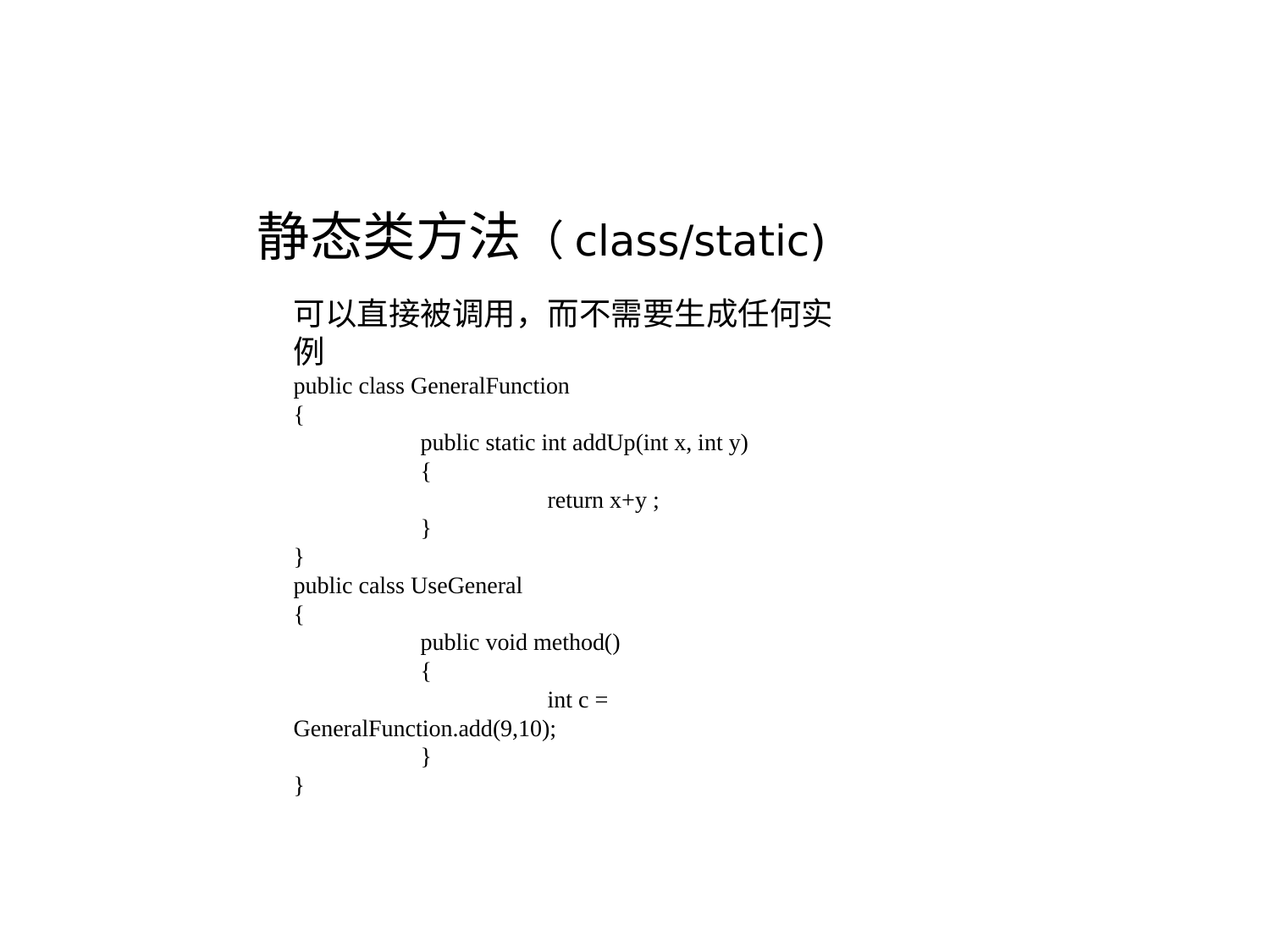

静态类方法（class/static)
可以直接被调用，而不需要生成任何实例
public class GeneralFunction
{
	public static int addUp(int x, int y)
	{
		return x+y ;
	}
}
public calss UseGeneral
{
	public void method()
	{
		int c = GeneralFunction.add(9,10);
	}
}